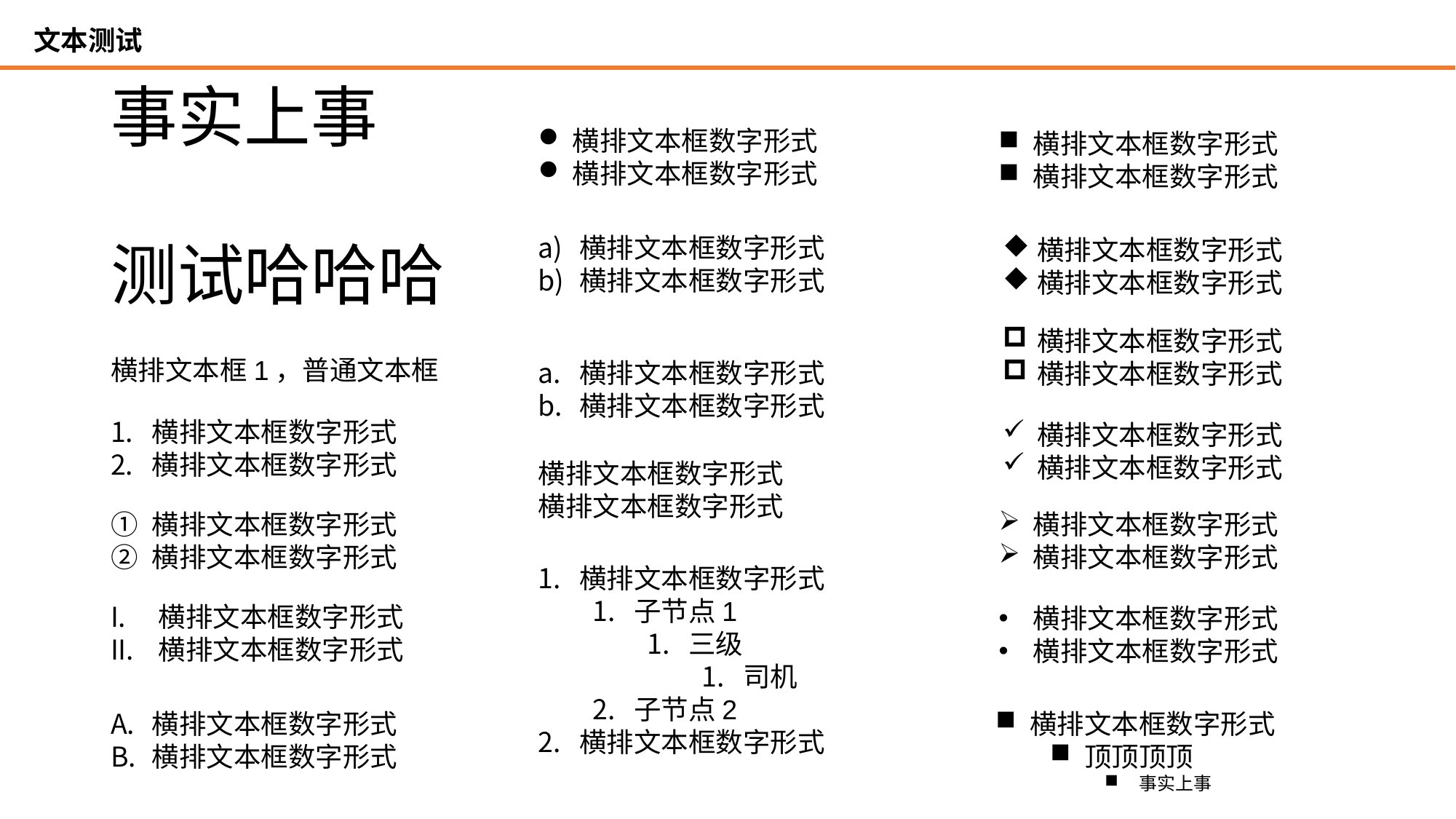

文本测试
事实上事
横排文本框数字形式
横排文本框数字形式
横排文本框数字形式
横排文本框数字形式
测试哈哈哈
横排文本框数字形式
横排文本框数字形式
横排文本框数字形式
横排文本框数字形式
横排文本框数字形式
横排文本框数字形式
横排文本框1，普通文本框
横排文本框数字形式
横排文本框数字形式
横排文本框数字形式
横排文本框数字形式
横排文本框数字形式
横排文本框数字形式
横排文本框数字形式
横排文本框数字形式
横排文本框数字形式
横排文本框数字形式
横排文本框数字形式
横排文本框数字形式
横排文本框数字形式
子节点1
三级
司机
子节点2
横排文本框数字形式
横排文本框数字形式
横排文本框数字形式
横排文本框数字形式
横排文本框数字形式
横排文本框数字形式
横排文本框数字形式
横排文本框数字形式
顶顶顶顶
事实上事